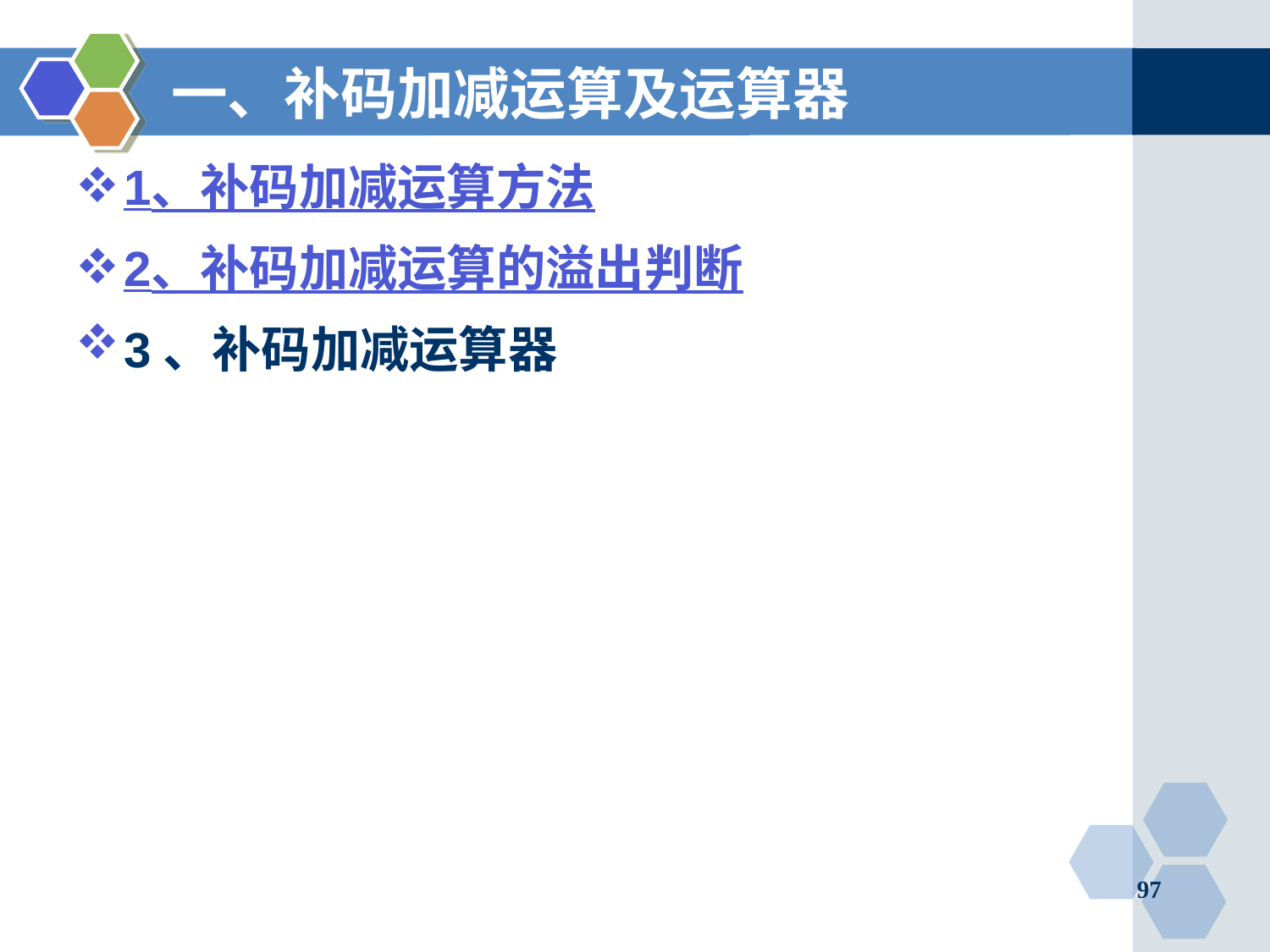

# 一、补码加减运算及运算器
1、补码加减运算方法
2、补码加减运算的溢出判断
3、补码加减运算器
97